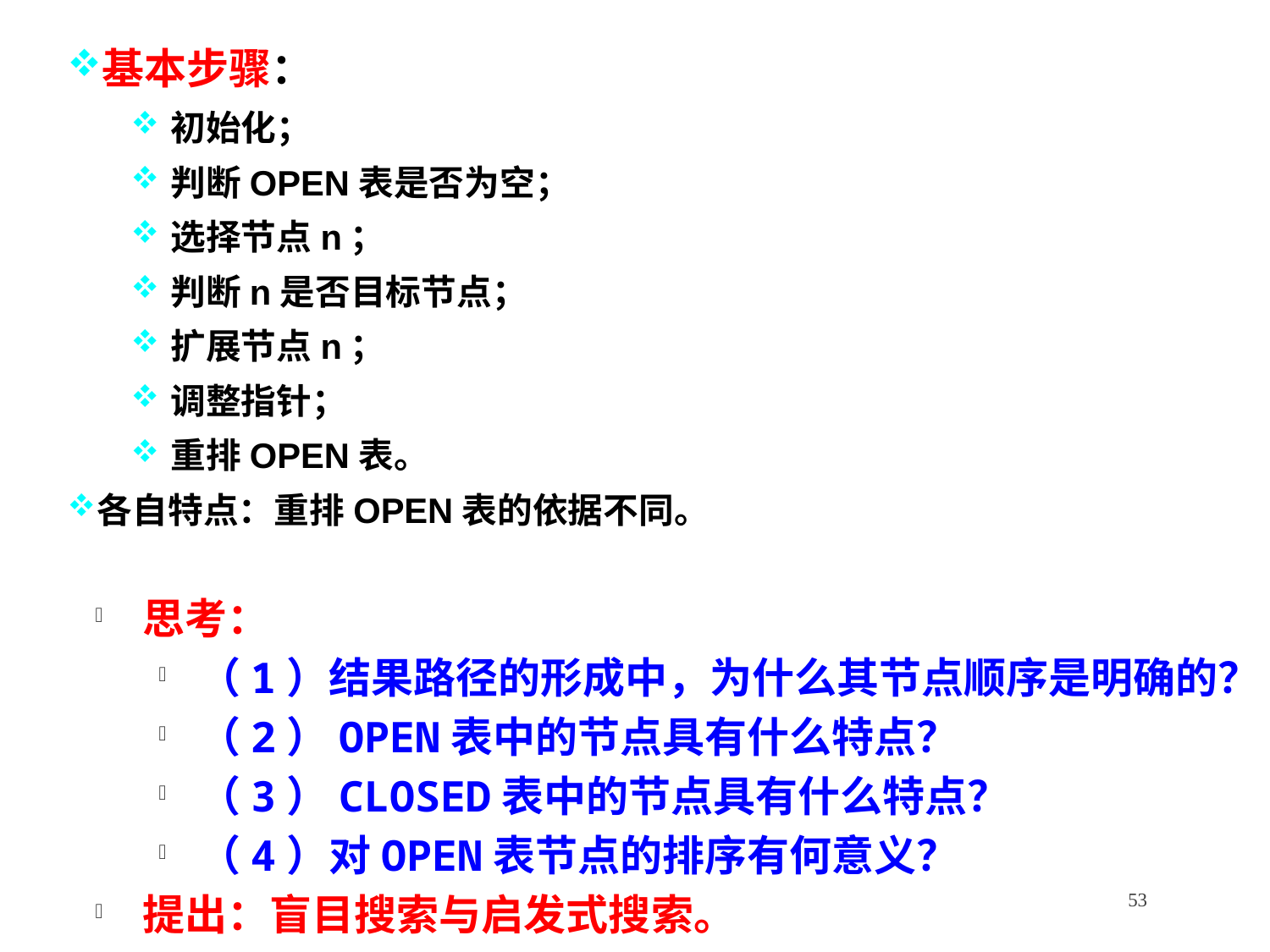

基本步骤：
初始化；
判断OPEN表是否为空；
选择节点n；
判断n是否目标节点；
扩展节点n；
调整指针；
重排OPEN表。
各自特点：重排OPEN表的依据不同。
思考：
（1）结果路径的形成中，为什么其节点顺序是明确的？
（2）OPEN表中的节点具有什么特点？
（3）CLOSED表中的节点具有什么特点？
（4）对OPEN表节点的排序有何意义？
提出：盲目搜索与启发式搜索。
53